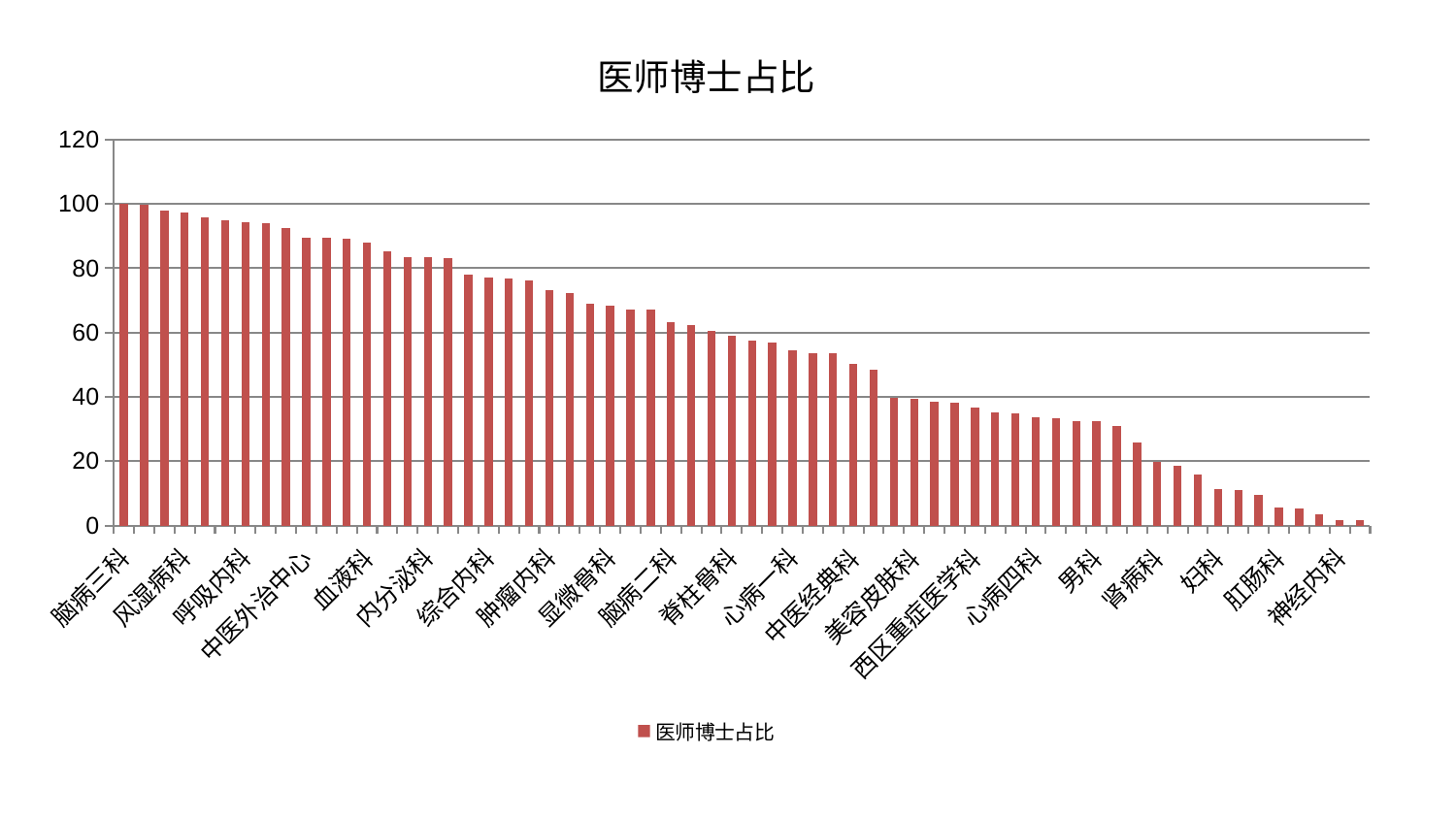

### Chart: 医师博士占比

| Category | 医师博士占比 |
|---|---|
| 脑病三科 | 100.0 |
| 运动损伤骨科 | 99.70772330865441 |
| 脾胃病科 | 97.87613842512386 |
| 风湿病科 | 97.32662667594904 |
| 脑病一科 | 95.86628582848677 |
| 泌尿外科 | 95.0378552499505 |
| 呼吸内科 | 94.37565340843175 |
| 心病三科 | 94.07166858387784 |
| 心血管内科 | 92.54809532098614 |
| 中医外治中心 | 89.54892928729025 |
| 肾脏内科 | 89.54574754783866 |
| 创伤骨科 | 89.20070073086697 |
| 血液科 | 88.00353648382374 |
| 皮肤科 | 85.17272524621175 |
| 小儿骨科 | 83.33103470487323 |
| 内分泌科 | 83.32252377788731 |
| 儿科 | 83.18548689242994 |
| 骨科 | 78.15252800024206 |
| 综合内科 | 77.05057255798897 |
| 耳鼻喉科 | 76.6642070962308 |
| 东区重症医学科 | 76.22867438323361 |
| 肿瘤内科 | 73.21646574241522 |
| 神经外科 | 72.13563038520172 |
| 小儿推拿科 | 69.084756849059 |
| 显微骨科 | 68.32811972225034 |
| 东区肾病科 | 67.1790499038621 |
| 重症医学科 | 67.12807320455988 |
| 脑病二科 | 63.212554183775175 |
| 消化内科 | 62.359161285896974 |
| 推拿科 | 60.4718135599792 |
| 脊柱骨科 | 59.05106329527394 |
| 妇科妇二科合并 | 57.47894102841035 |
| 产科 | 56.93736343673558 |
| 心病一科 | 54.61642276380282 |
| 乳腺甲状腺外科 | 53.72277469663133 |
| 肝病科 | 53.428518116459514 |
| 中医经典科 | 50.29593032911259 |
| 康复科 | 48.38994547205375 |
| 微创骨科 | 39.67918028306396 |
| 美容皮肤科 | 39.46348215426527 |
| 普通外科 | 38.48469704495422 |
| 妇二科 | 38.09000867557896 |
| 西区重症医学科 | 36.5525035578631 |
| 老年医学科 | 35.22827524056268 |
| 口腔科 | 34.8529847922025 |
| 心病四科 | 33.64280809881933 |
| 眼科 | 33.47500225159139 |
| 针灸科 | 32.51197563540169 |
| 男科 | 32.31440460903112 |
| 胸外科 | 30.915051195589438 |
| 身心医学科 | 25.816344948719724 |
| 肾病科 | 19.649333190929784 |
| 医院 | 18.527938142679893 |
| 关节骨科 | 15.725010753257722 |
| 妇科 | 11.31348419456173 |
| 心病二科 | 11.101722135327368 |
| 脾胃科消化科合并 | 9.37403564795269 |
| 肛肠科 | 5.4470704076399965 |
| 肝胆外科 | 5.222690464931212 |
| 治未病中心 | 3.4119527028731103 |
| 神经内科 | 1.6673332236137937 |
| 周围血管科 | 1.5841422758665582 |
8